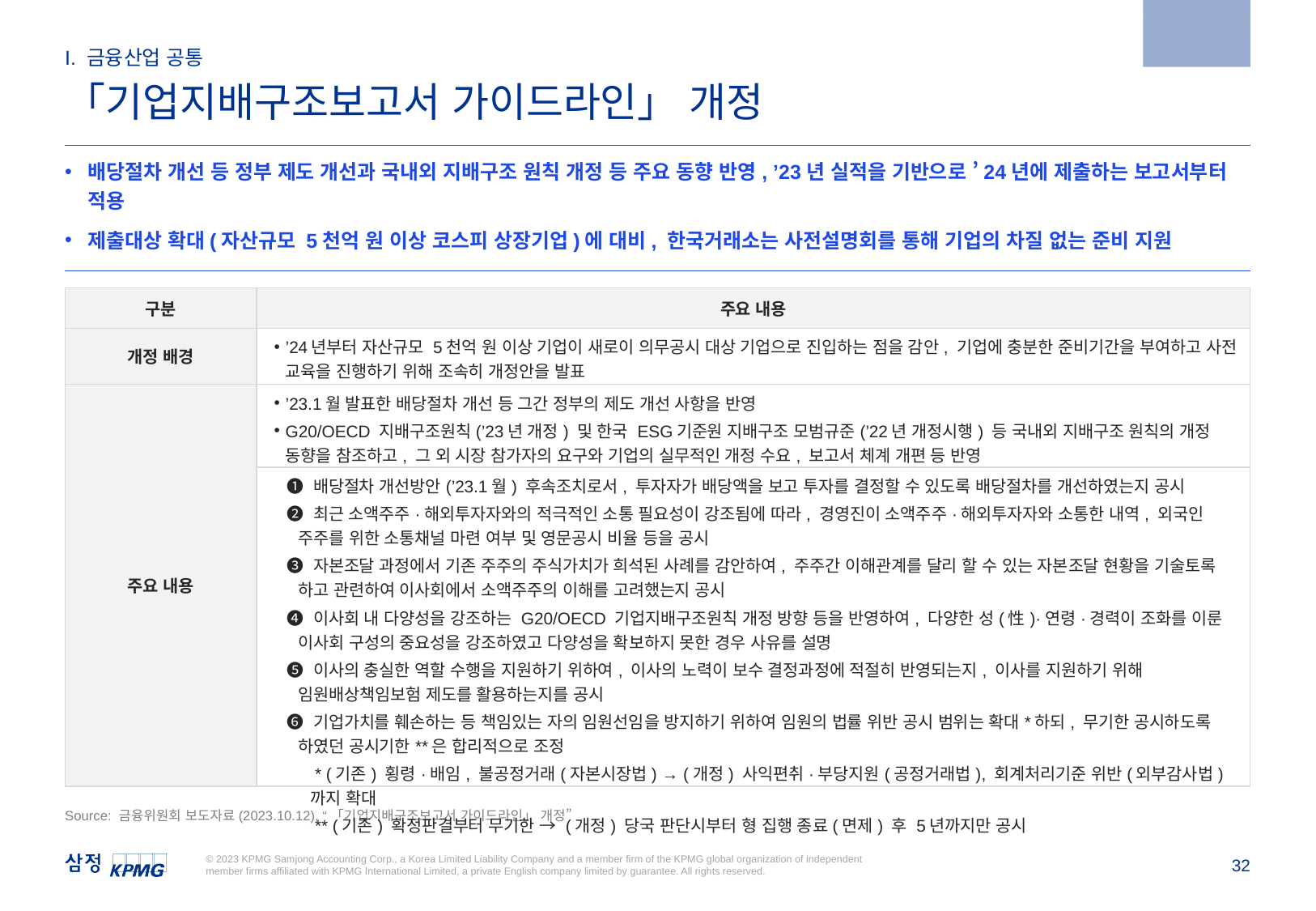

2023.10.12
I. 금융산업 공통
「기업지배구조보고서 가이드라인」 개정
배당절차 개선 등 정부 제도 개선과 국내외 지배구조 원칙 개정 등 주요 동향 반영, ’23년 실적을 기반으로 ’24년에 제출하는 보고서부터 적용
제출대상 확대(자산규모 5천억 원 이상 코스피 상장기업)에 대비, 한국거래소는 사전설명회를 통해 기업의 차질 없는 준비 지원
| 구분 | 주요 내용 |
| --- | --- |
| 개정 배경 | ’24년부터 자산규모 5천억 원 이상 기업이 새로이 의무공시 대상 기업으로 진입하는 점을 감안, 기업에 충분한 준비기간을 부여하고 사전 교육을 진행하기 위해 조속히 개정안을 발표 |
| 주요 내용 | ’23.1월 발표한 배당절차 개선 등 그간 정부의 제도 개선 사항을 반영 G20/OECD 지배구조원칙(’23년 개정) 및 한국 ESG기준원 지배구조 모범규준(’22년 개정시행) 등 국내외 지배구조 원칙의 개정 동향을 참조하고, 그 외 시장 참가자의 요구와 기업의 실무적인 개정 수요, 보고서 체계 개편 등 반영 |
|  | ➊ 배당절차 개선방안(’23.1월) 후속조치로서, 투자자가 배당액을 보고 투자를 결정할 수 있도록 배당절차를 개선하였는지 공시 ➋ 최근 소액주주·해외투자자와의 적극적인 소통 필요성이 강조됨에 따라, 경영진이 소액주주·해외투자자와 소통한 내역, 외국인 주주를 위한 소통채널 마련 여부 및 영문공시 비율 등을 공시 ➌ 자본조달 과정에서 기존 주주의 주식가치가 희석된 사례를 감안하여, 주주간 이해관계를 달리 할 수 있는 자본조달 현황을 기술토록 하고 관련하여 이사회에서 소액주주의 이해를 고려했는지 공시 ➍ 이사회 내 다양성을 강조하는 G20/OECD 기업지배구조원칙 개정 방향 등을 반영하여, 다양한 성(性)·연령·경력이 조화를 이룬 이사회 구성의 중요성을 강조하였고 다양성을 확보하지 못한 경우 사유를 설명 ➎ 이사의 충실한 역할 수행을 지원하기 위하여, 이사의 노력이 보수 결정과정에 적절히 반영되는지, 이사를 지원하기 위해 임원배상책임보험 제도를 활용하는지를 공시 ➏ 기업가치를 훼손하는 등 책임있는 자의 임원선임을 방지하기 위하여 임원의 법률 위반 공시 범위는 확대\*하되, 무기한 공시하도록 하였던 공시기한\*\*은 합리적으로 조정 \* (기존) 횡령·배임, 불공정거래(자본시장법) → (개정) 사익편취·부당지원(공정거래법), 회계처리기준 위반(외부감사법)까지 확대 \*\* (기존) 확정판결부터 무기한 → (개정) 당국 판단시부터 형 집행 종료(면제) 후 5년까지만 공시 |
Source: 금융위원회 보도자료(2023.10.12), “「기업지배구조보고서 가이드라인」 개정”